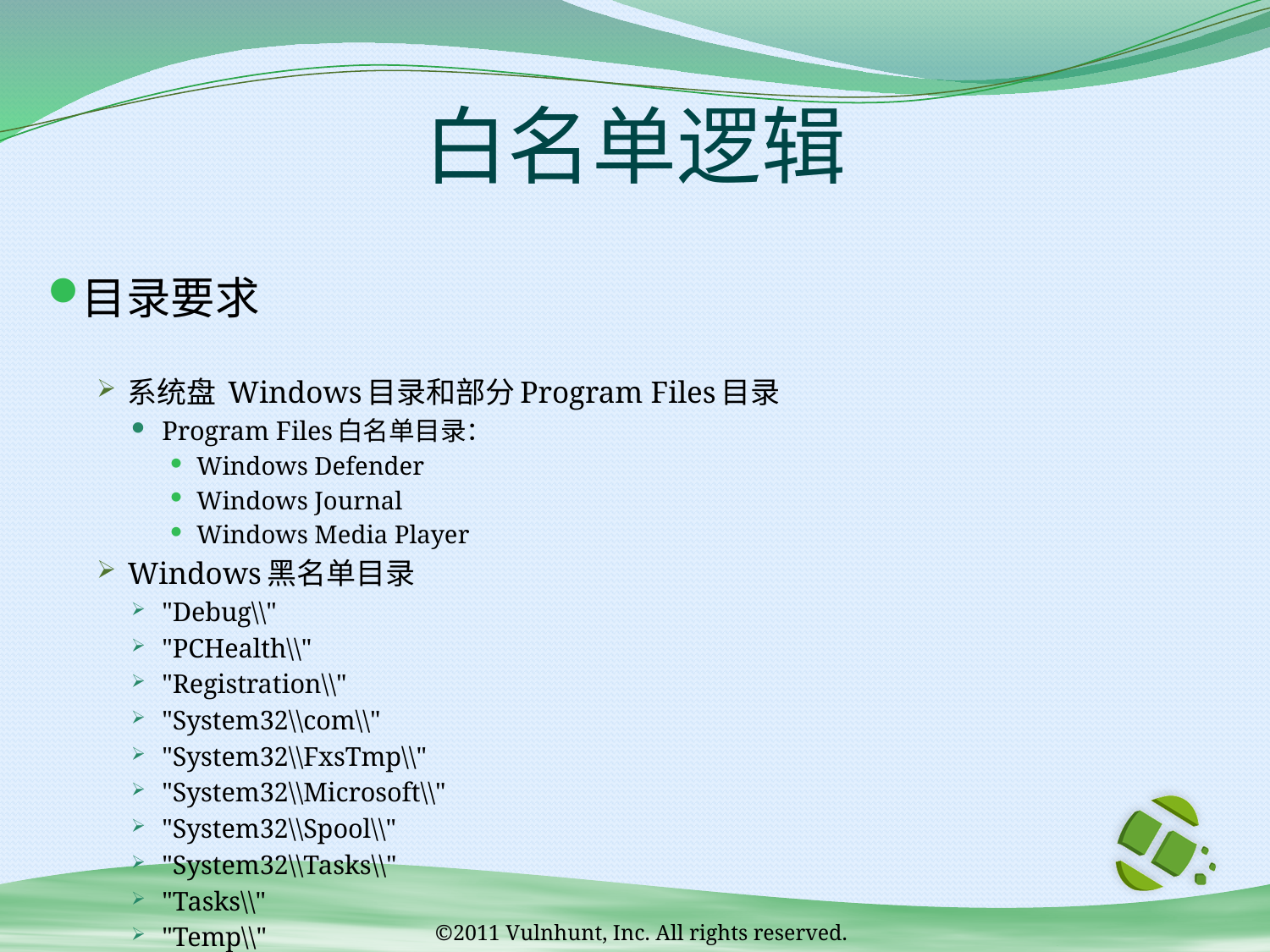

# 白名单逻辑

目录要求

系统盘 Windows目录和部分Program Files目录
Program Files白名单目录：
Windows Defender
Windows Journal
Windows Media Player
Windows黑名单目录
"Debug\\"
"PCHealth\\"
"Registration\\"
"System32\\com\\"
"System32\\FxsTmp\\"
"System32\\Microsoft\\"
"System32\\Spool\\"
"System32\\Tasks\\"
"Tasks\\"
"Temp\\"
"Tracing\\"